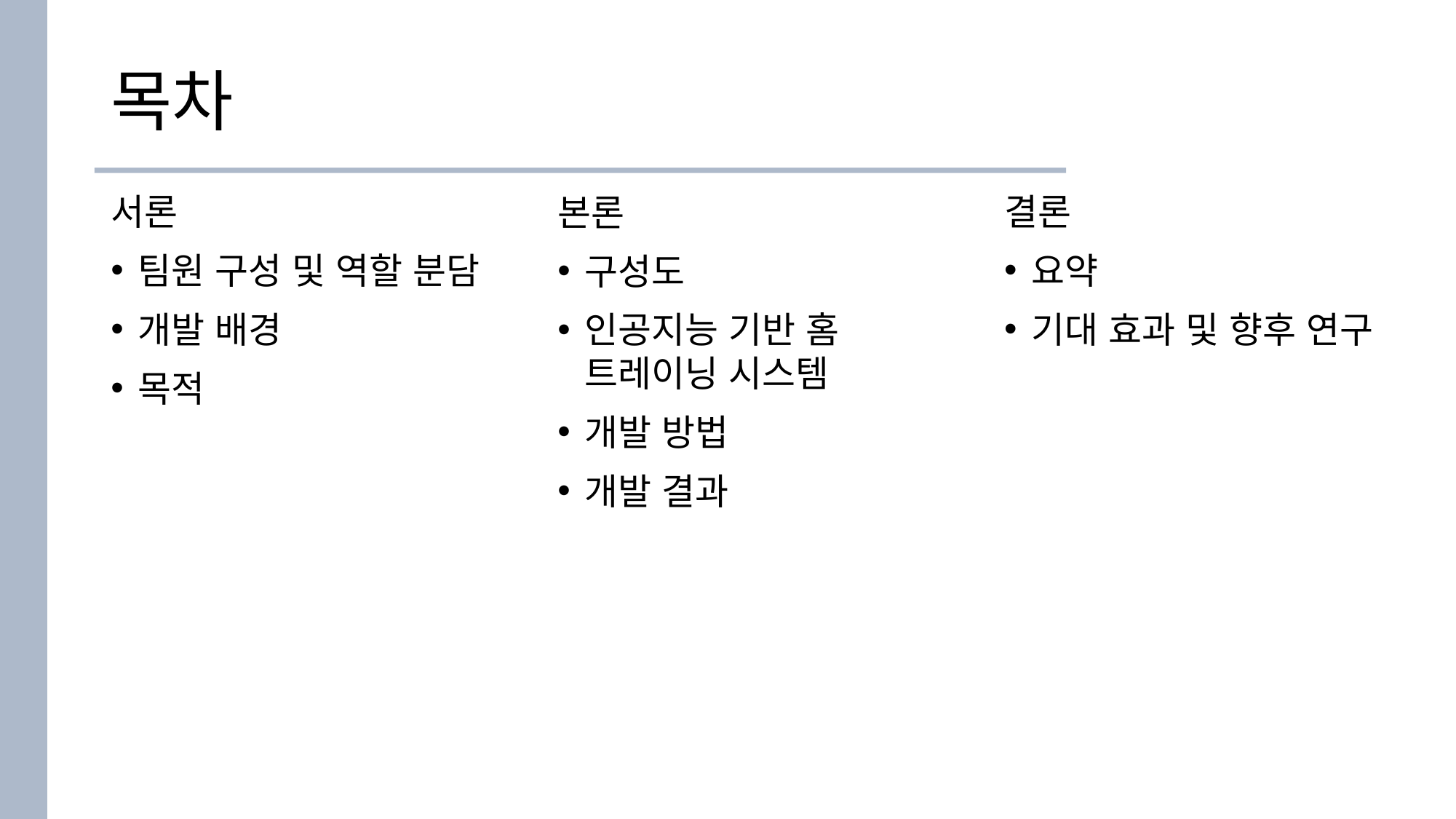

# 목차
서론
팀원 구성 및 역할 분담
개발 배경
목적
결론
요약
기대 효과 및 향후 연구
본론
구성도
인공지능 기반 홈 트레이닝 시스템
개발 방법
개발 결과